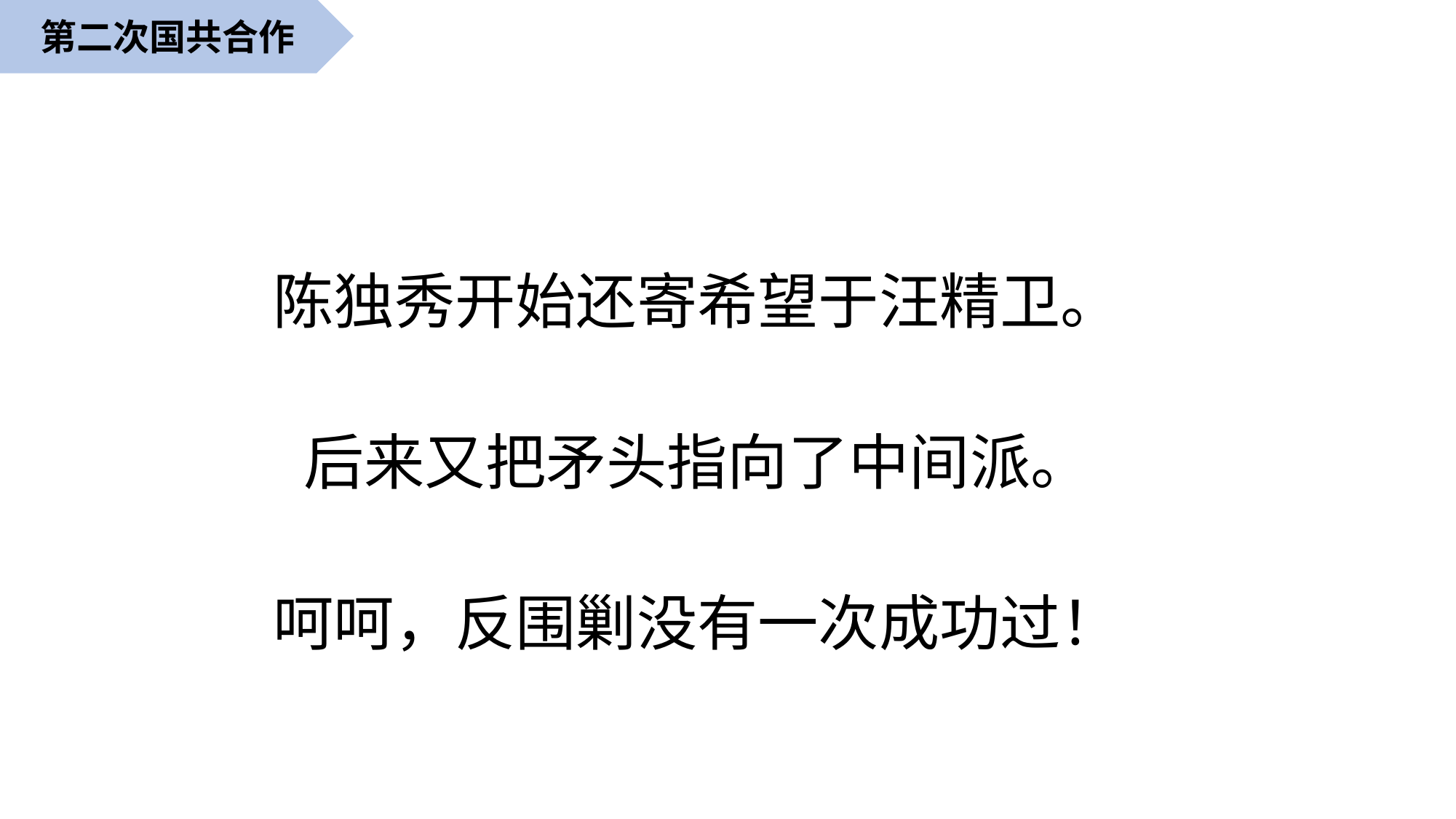

第二次国共合作
陈独秀开始还寄希望于汪精卫。
后来又把矛头指向了中间派。
呵呵，反围剿没有一次成功过！